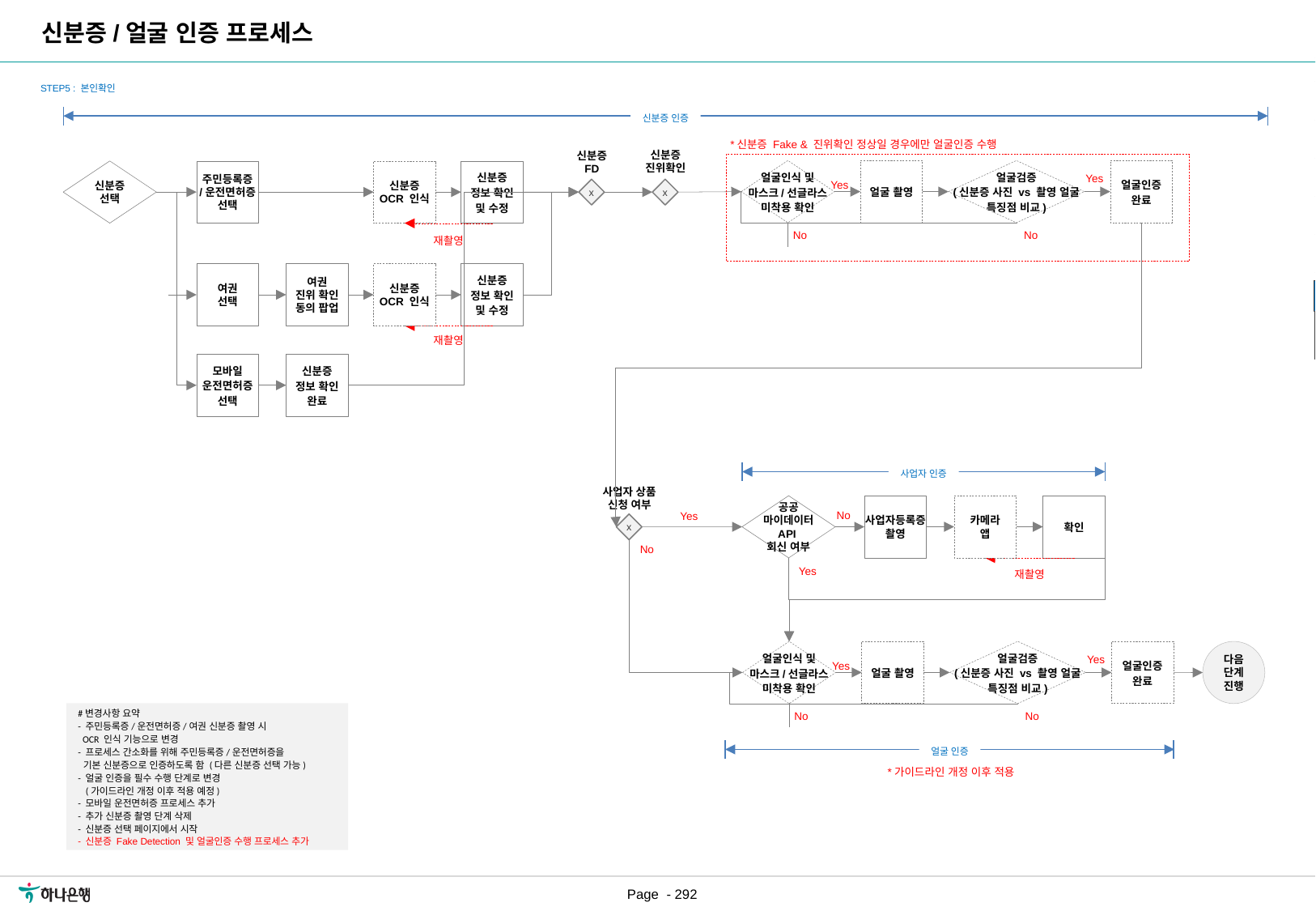

신분증/얼굴 인증 프로세스
| 요구사항ID |
| --- |
| REQ\_URR\_019 |
| REQ\_URR\_024 |
| REQ\_URR\_028 |
| REQ\_URR\_043 |
| REQ\_URR\_044 |
| REQ\_URR\_045 |
| REQ\_URR\_046 |
STEP5 : 본인확인
신분증 인증
*신분증 Fake & 진위확인 정상일 경우에만 얼굴인증 수행
신분증
진위확인
신분증
FD

얼굴인식 및
마스크/선글라스
미착용 확인
얼굴 촬영
얼굴검증
(신분증 사진 vs 촬영 얼굴
특징점 비교)
얼굴인증
완료
신분증
선택
주민등록증
/운전면허증
선택
신분증
OCR 인식
신분증
정보 확인
및 수정
Yes
Yes
x
x
No
No
재촬영
여권
진위 확인
동의 팝업
여권
선택
신분증
OCR 인식
신분증
정보 확인
및 수정
[수정요약] 2023.08.18
신분증 FD/얼굴인증 수행 내용 추가
재촬영
신분증
정보 확인
완료
모바일
운전면허증
선택
사업자 인증
사업자 상품
신청 여부
공공
마이데이터
API
회신 여부
사업자등록증
촬영
카메라
앱
확인
No
Yes
x
No
Yes
재촬영
얼굴인식 및
마스크/선글라스
미착용 확인
얼굴 촬영
얼굴검증
(신분증 사진 vs 촬영 얼굴
특징점 비교)
얼굴인증
완료
다음
단계
진행
Yes
Yes
No
No
#변경사항 요약
- 주민등록증/운전면허증/여권 신분증 촬영 시
  OCR 인식 기능으로 변경
- 프로세스 간소화를 위해 주민등록증/운전면허증을
  기본 신분증으로 인증하도록 함 (다른 신분증 선택 가능)
- 얼굴 인증을 필수 수행 단계로 변경
  (가이드라인 개정 이후 적용 예정)
- 모바일 운전면허증 프로세스 추가
- 추가 신분증 촬영 단계 삭제
- 신분증 선택 페이지에서 시작
- 신분증 Fake Detection 및 얼굴인증 수행 프로세스 추가
얼굴 인증
*가이드라인 개정 이후 적용